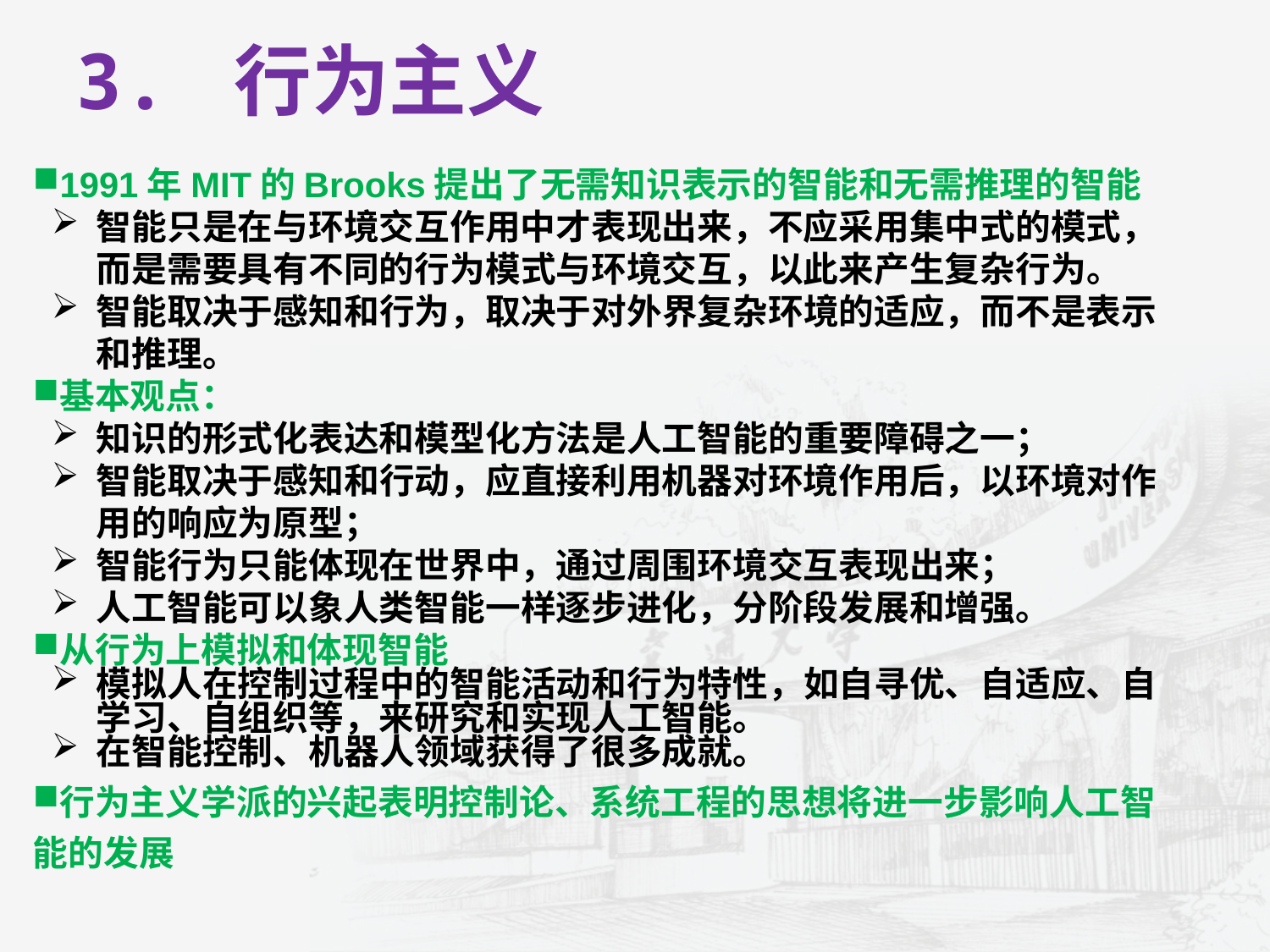

3. 行为主义
1991年MIT的Brooks提出了无需知识表示的智能和无需推理的智能
智能只是在与环境交互作用中才表现出来，不应采用集中式的模式，而是需要具有不同的行为模式与环境交互，以此来产生复杂行为。
智能取决于感知和行为，取决于对外界复杂环境的适应，而不是表示和推理。
基本观点：
知识的形式化表达和模型化方法是人工智能的重要障碍之一；
智能取决于感知和行动，应直接利用机器对环境作用后，以环境对作用的响应为原型；
智能行为只能体现在世界中，通过周围环境交互表现出来；
人工智能可以象人类智能一样逐步进化，分阶段发展和增强。
从行为上模拟和体现智能
模拟人在控制过程中的智能活动和行为特性，如自寻优、自适应、自学习、自组织等，来研究和实现人工智能。
在智能控制、机器人领域获得了很多成就。
行为主义学派的兴起表明控制论、系统工程的思想将进一步影响人工智能的发展
40